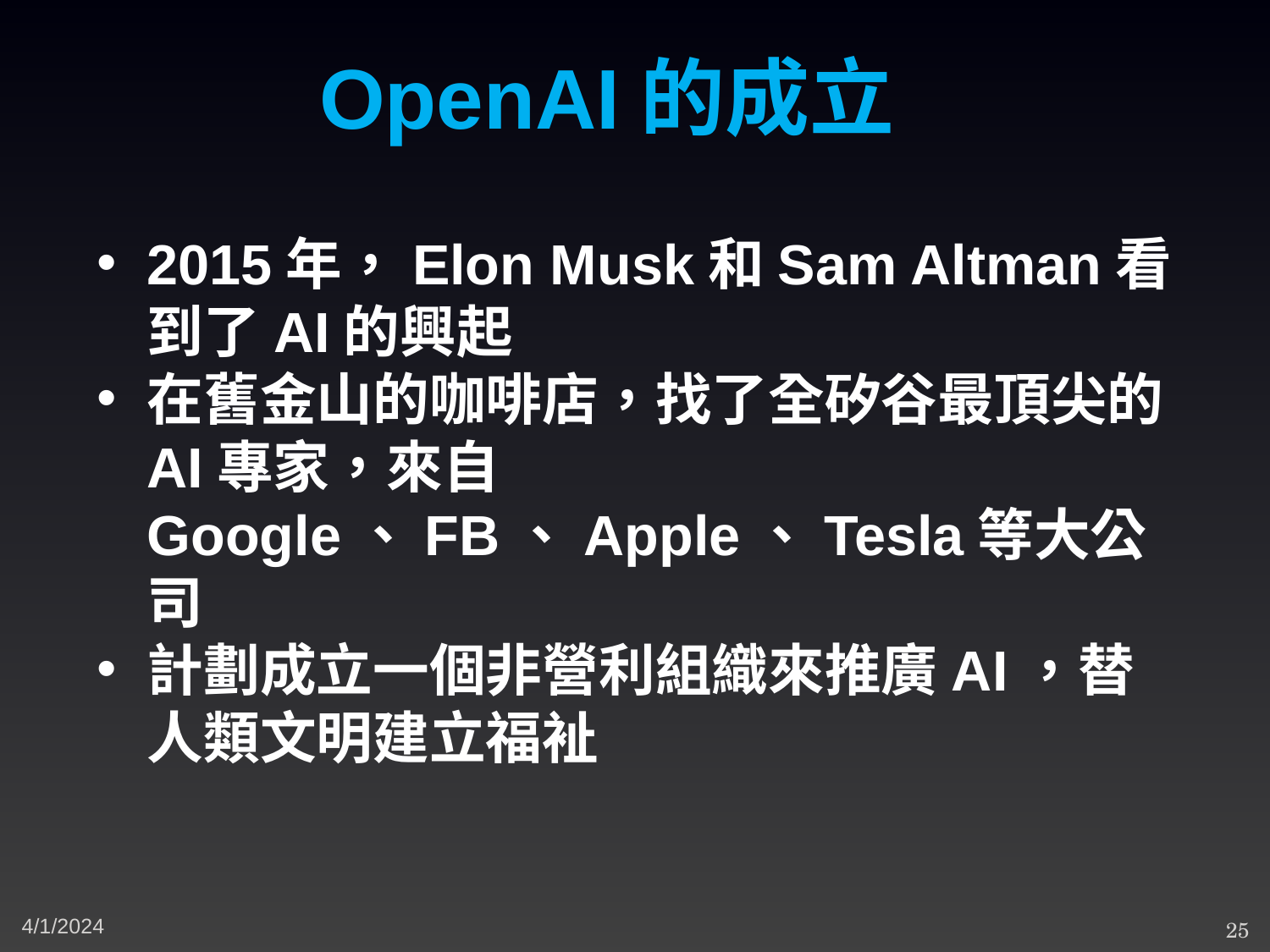

OpenAI的成立
2015年，Elon Musk和Sam Altman看到了AI的興起
在舊金山的咖啡店，找了全矽谷最頂尖的AI專家，來自Google、FB、Apple、Tesla等大公司
計劃成立一個非營利組織來推廣AI，替人類文明建立福𧘲
4/1/2024
25